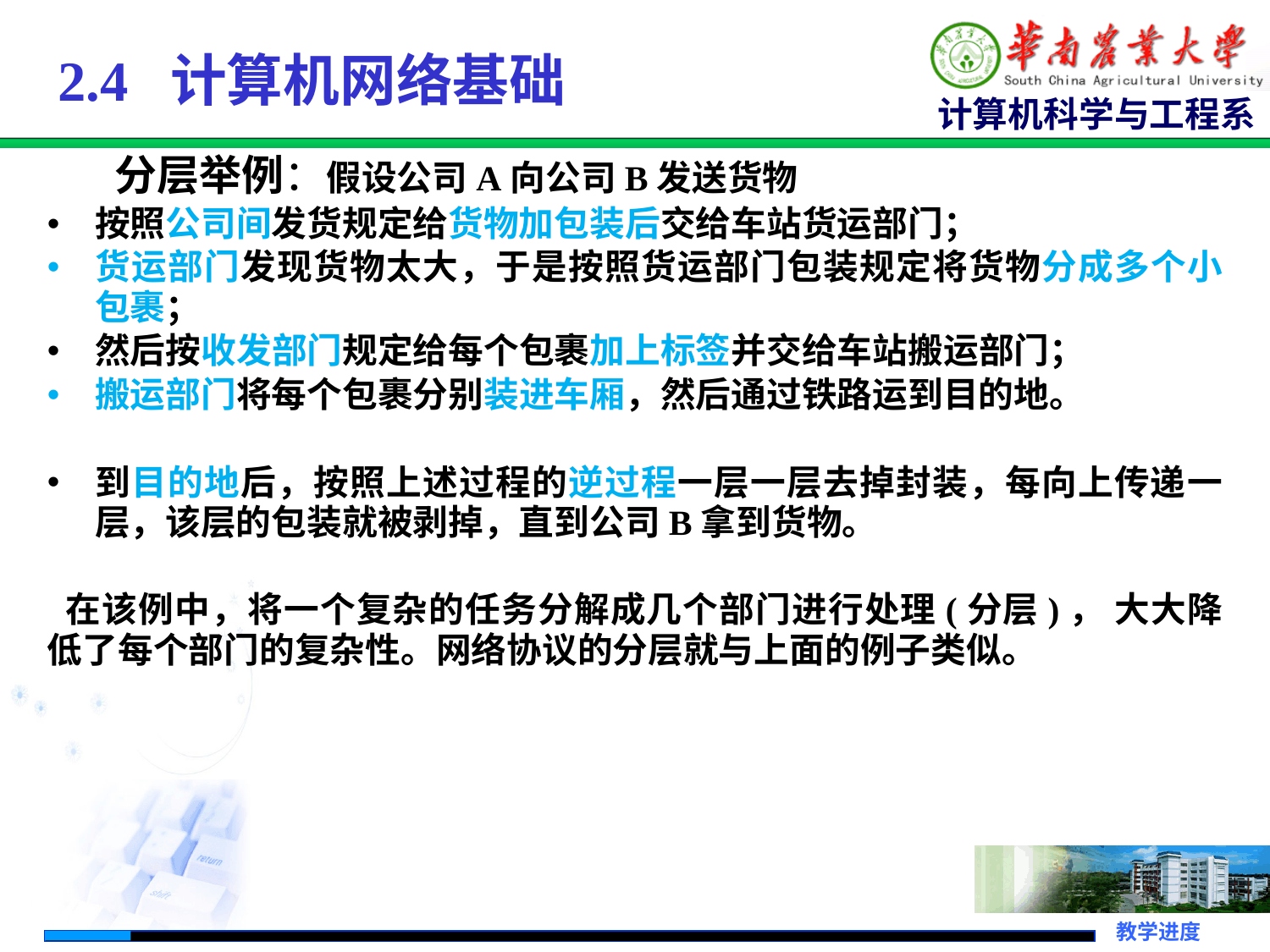

# 2.4  计算机网络基础
      分层举例：假设公司A向公司B发送货物
按照公司间发货规定给货物加包装后交给车站货运部门；
货运部门发现货物太大，于是按照货运部门包装规定将货物分成多个小包裹；
然后按收发部门规定给每个包裹加上标签并交给车站搬运部门；
搬运部门将每个包裹分别装进车厢，然后通过铁路运到目的地。

到目的地后，按照上述过程的逆过程一层一层去掉封装，每向上传递一层，该层的包装就被剥掉，直到公司B拿到货物。

 在该例中，将一个复杂的任务分解成几个部门进行处理(分层)， 大大降低了每个部门的复杂性。网络协议的分层就与上面的例子类似。